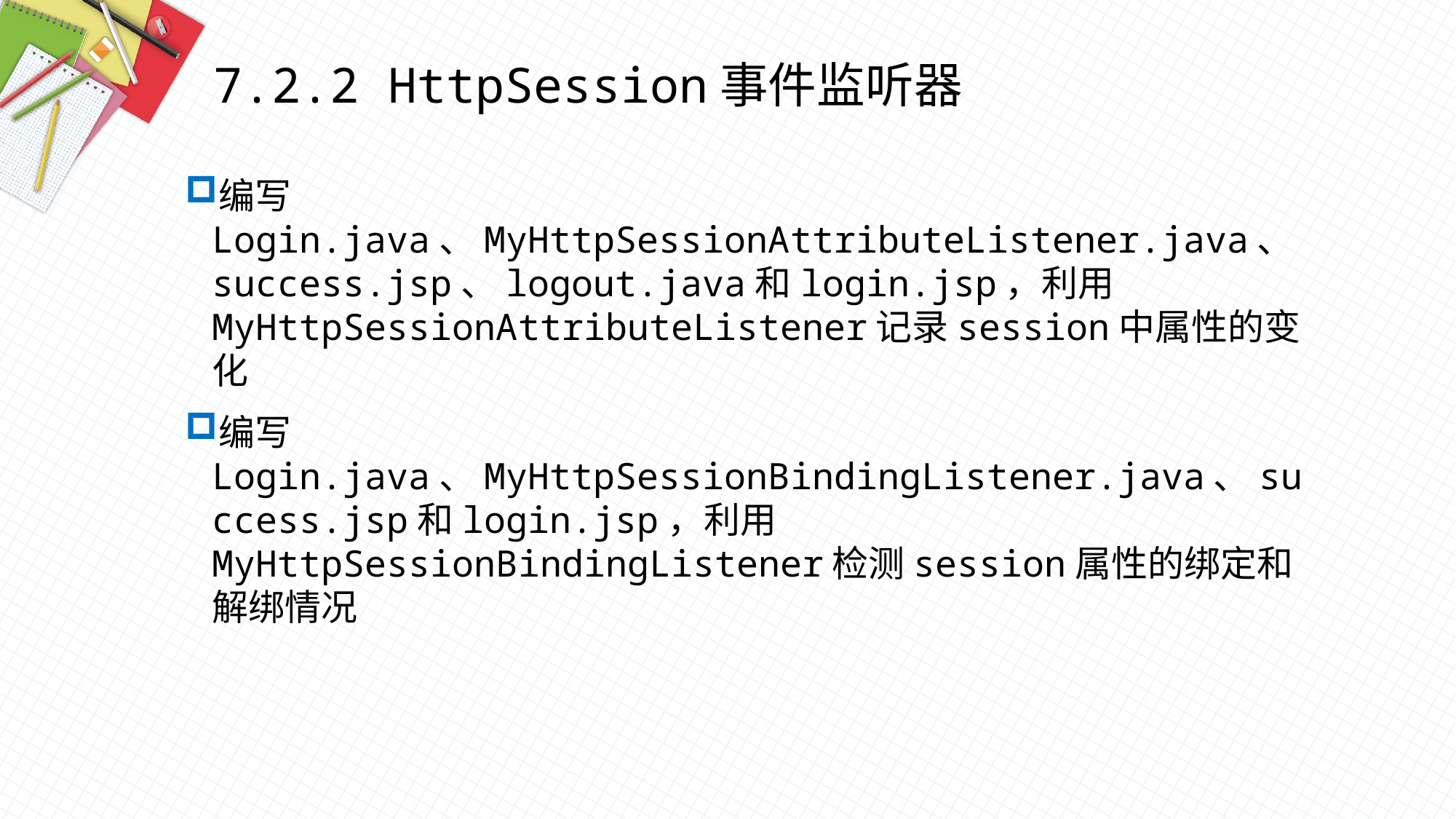

7.2.2 HttpSession事件监听器
编写Login.java、MyHttpSessionAttributeListener.java、success.jsp、logout.java和login.jsp，利用MyHttpSessionAttributeListener记录session中属性的变化
编写Login.java、MyHttpSessionBindingListener.java、success.jsp和login.jsp，利用MyHttpSessionBindingListener检测session属性的绑定和解绑情况